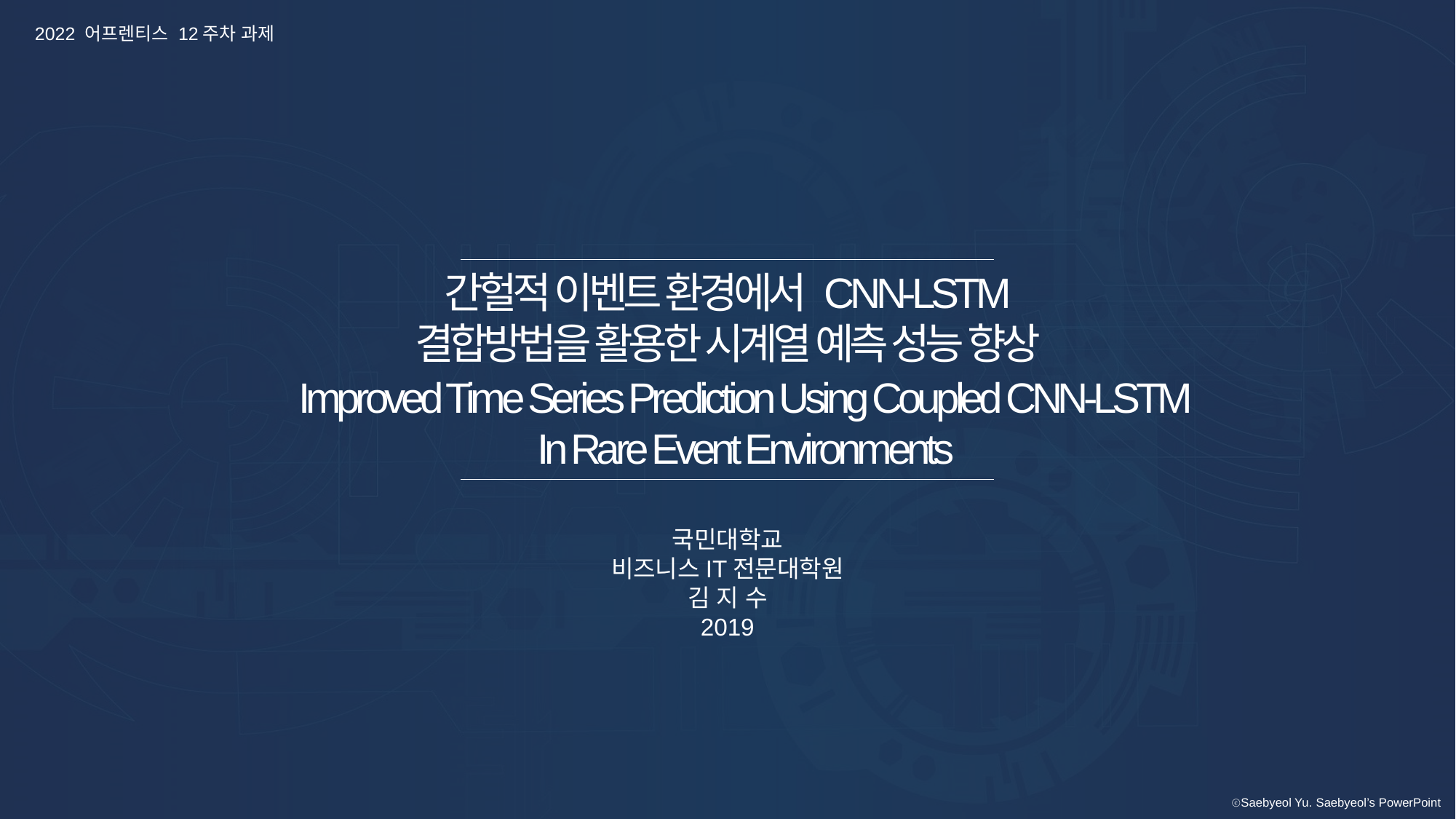

2022 어프렌티스 12주차 과제
간헐적 이벤트 환경에서 CNN-LSTM
결합방법을 활용한 시계열 예측 성능 향상
Improved Time Series Prediction Using Coupled CNN-LSTM
In Rare Event Environments
국민대학교
비즈니스IT전문대학원
김 지 수
2019